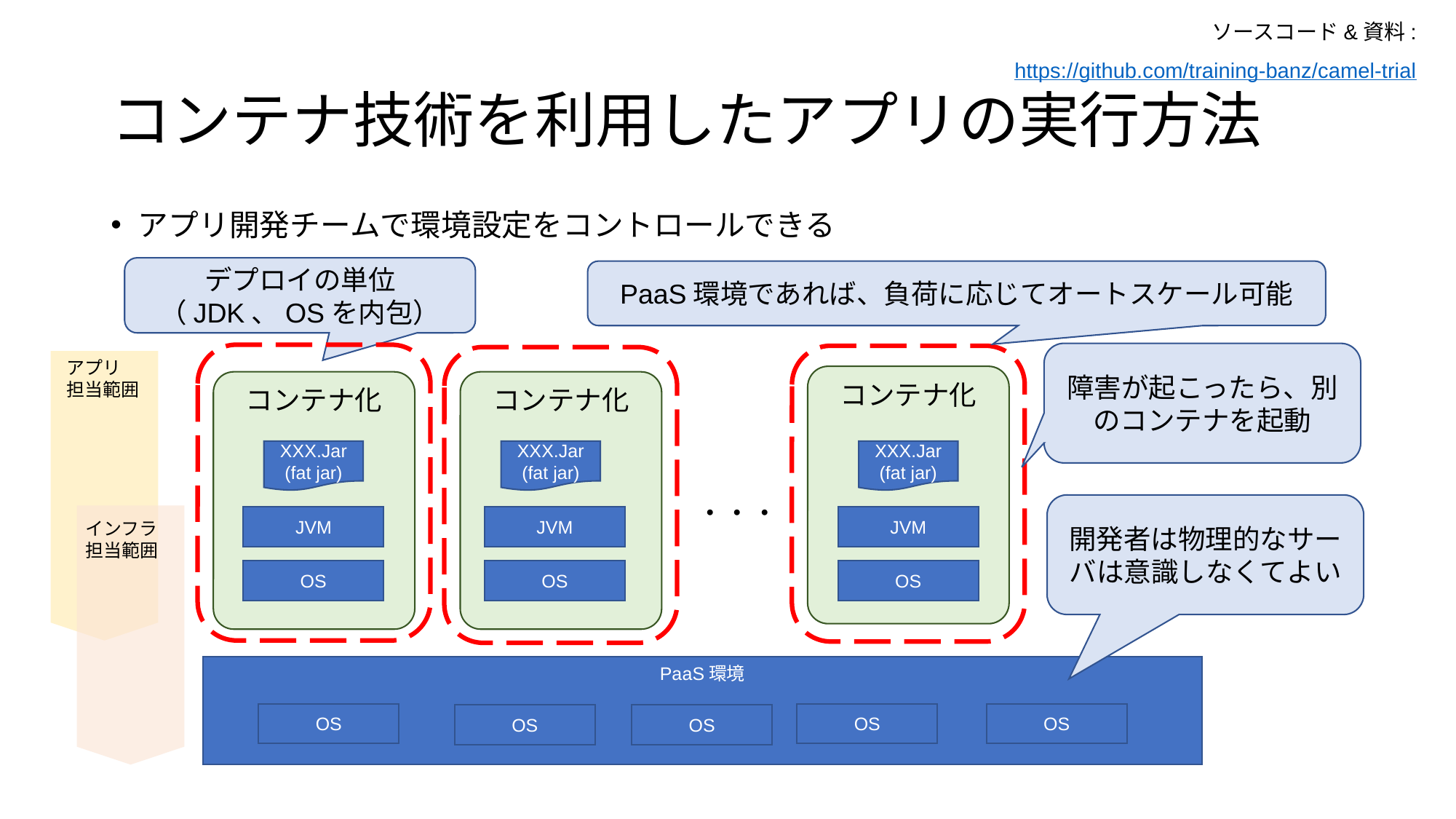

ソースコード&資料:
https://github.com/training-banz/camel-trial

# コンテナ技術を利用したアプリの実行方法
アプリ開発チームで環境設定をコントロールできる
デプロイの単位
（JDK、OSを内包）
PaaS環境であれば、負荷に応じてオートスケール可能
障害が起こったら、別のコンテナを起動

アプリ
担当範囲
コンテナ化
コンテナ化
コンテナ化
XXX.Jar
(fat jar)
XXX.Jar
(fat jar)
XXX.Jar
(fat jar)

・・・
開発者は物理的なサーバは意識しなくてよい
JVM
JVM
JVM
インフラ
担当範囲
OS
OS
OS

PaaS環境
OS
OS
OS
OS
OS